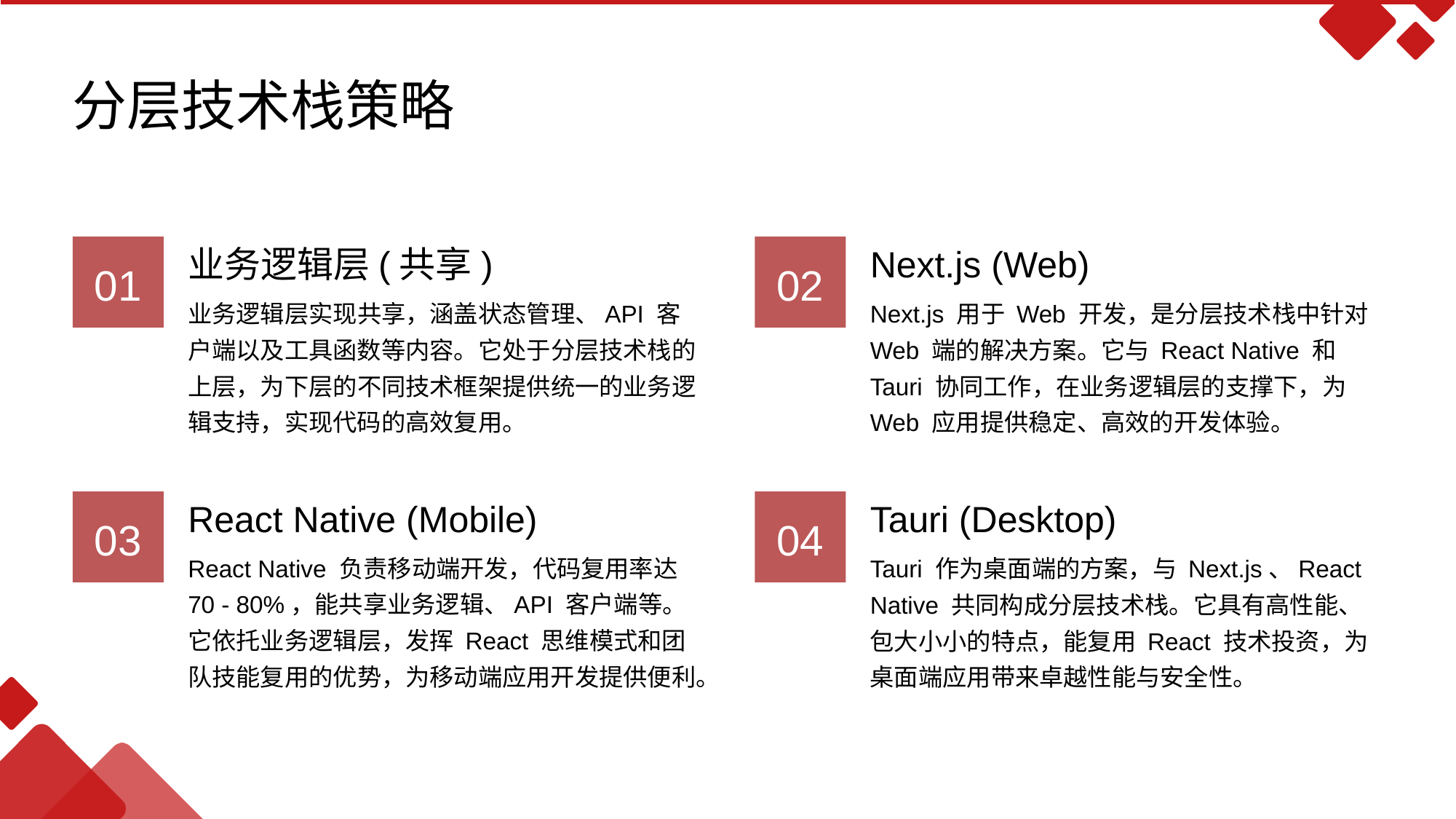

分层技术栈策略

业务逻辑层(共享)

Next.js (Web)
01
02
业务逻辑层实现共享，涵盖状态管理、API 客户端以及工具函数等内容。它处于分层技术栈的上层，为下层的不同技术框架提供统一的业务逻辑支持，实现代码的高效复用。
Next.js 用于 Web 开发，是分层技术栈中针对 Web 端的解决方案。它与 React Native 和 Tauri 协同工作，在业务逻辑层的支撑下，为 Web 应用提供稳定、高效的开发体验。

React Native (Mobile)

Tauri (Desktop)
03
04
React Native 负责移动端开发，代码复用率达 70 - 80%，能共享业务逻辑、API 客户端等。它依托业务逻辑层，发挥 React 思维模式和团队技能复用的优势，为移动端应用开发提供便利。
Tauri 作为桌面端的方案，与 Next.js、React Native 共同构成分层技术栈。它具有高性能、包大小小的特点，能复用 React 技术投资，为桌面端应用带来卓越性能与安全性。